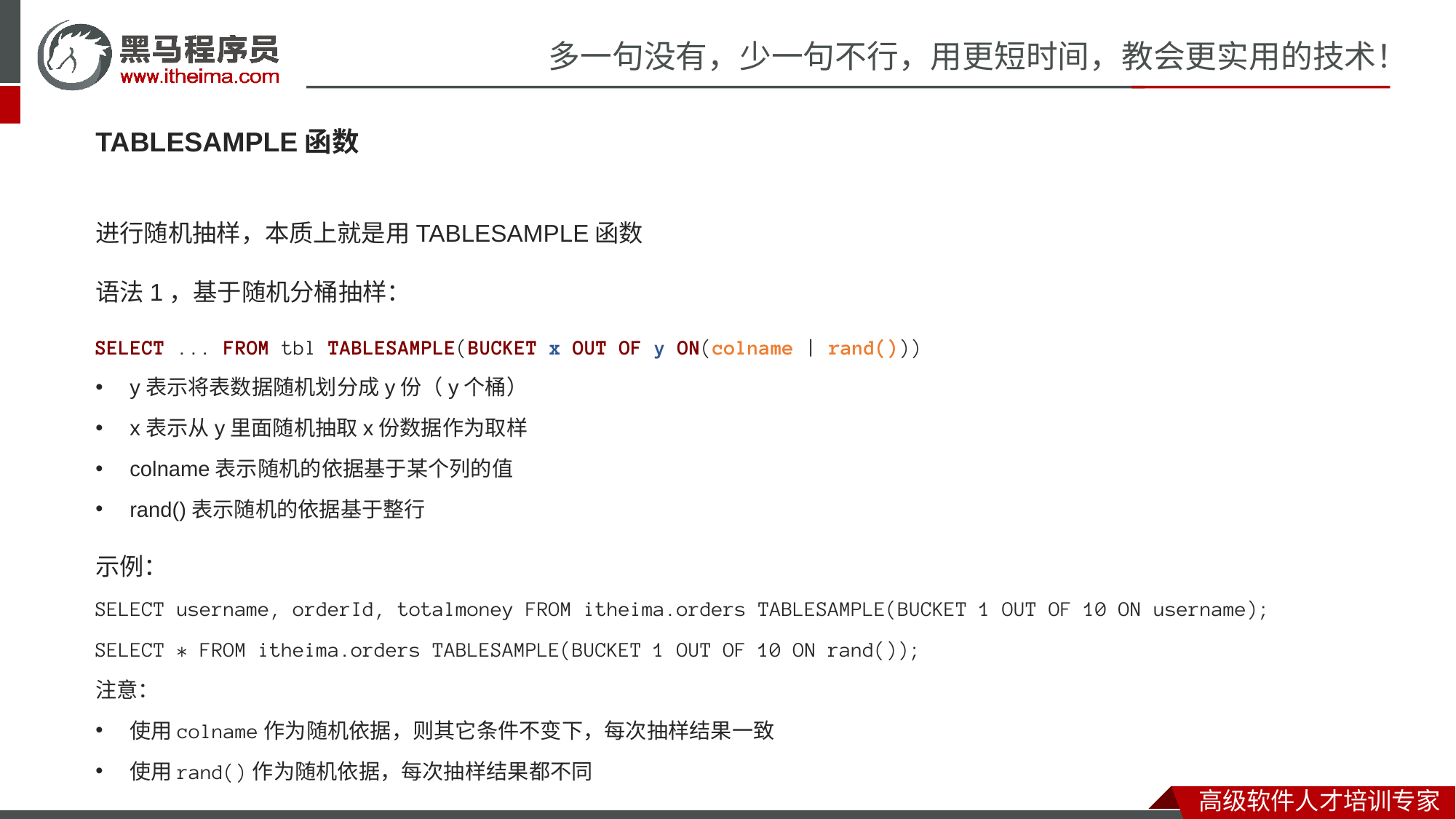

TABLESAMPLE函数
进行随机抽样，本质上就是用TABLESAMPLE函数
语法1，基于随机分桶抽样：
SELECT ... FROM tbl TABLESAMPLE(BUCKET x OUT OF y ON(colname | rand()))
y表示将表数据随机划分成y份（y个桶）
x表示从y里面随机抽取x份数据作为取样
colname表示随机的依据基于某个列的值
rand()表示随机的依据基于整行
示例：
SELECT username, orderId, totalmoney FROM itheima.orders TABLESAMPLE(BUCKET 1 OUT OF 10 ON username);
SELECT * FROM itheima.orders TABLESAMPLE(BUCKET 1 OUT OF 10 ON rand());
注意：
使用colname作为随机依据，则其它条件不变下，每次抽样结果一致
使用rand()作为随机依据，每次抽样结果都不同